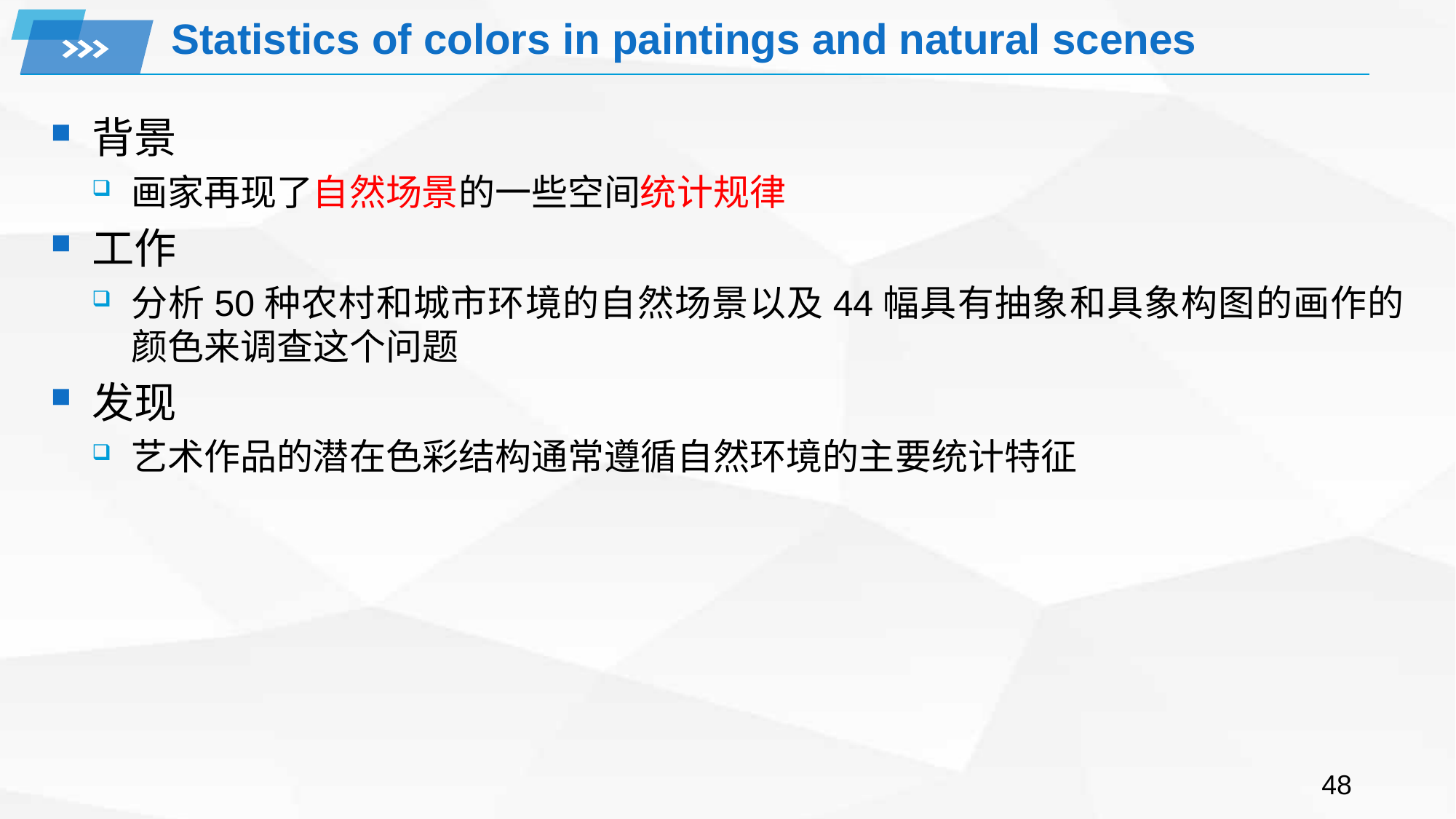

# Statistics of colors in paintings and natural scenes
背景
画家再现了自然场景的一些空间统计规律
工作
分析50种农村和城市环境的自然场景以及44幅具有抽象和具象构图的画作的颜色来调查这个问题
发现
艺术作品的潜在色彩结构通常遵循自然环境的主要统计特征